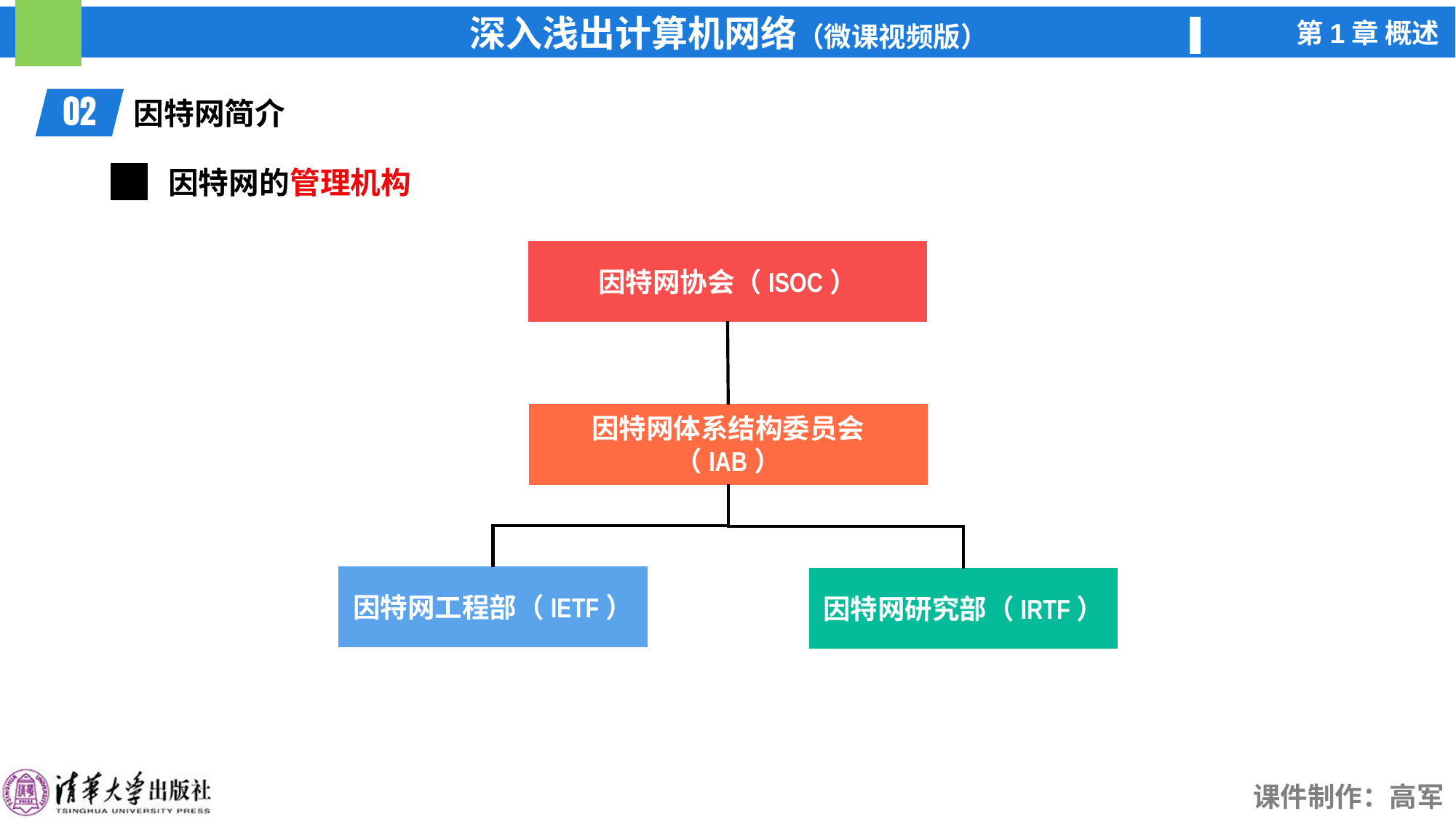

02
因特网简介
因特网的管理机构

因特网协会（ISOC）
因特网体系结构委员会（IAB）
因特网工程部（IETF）
因特网研究部（IRTF）